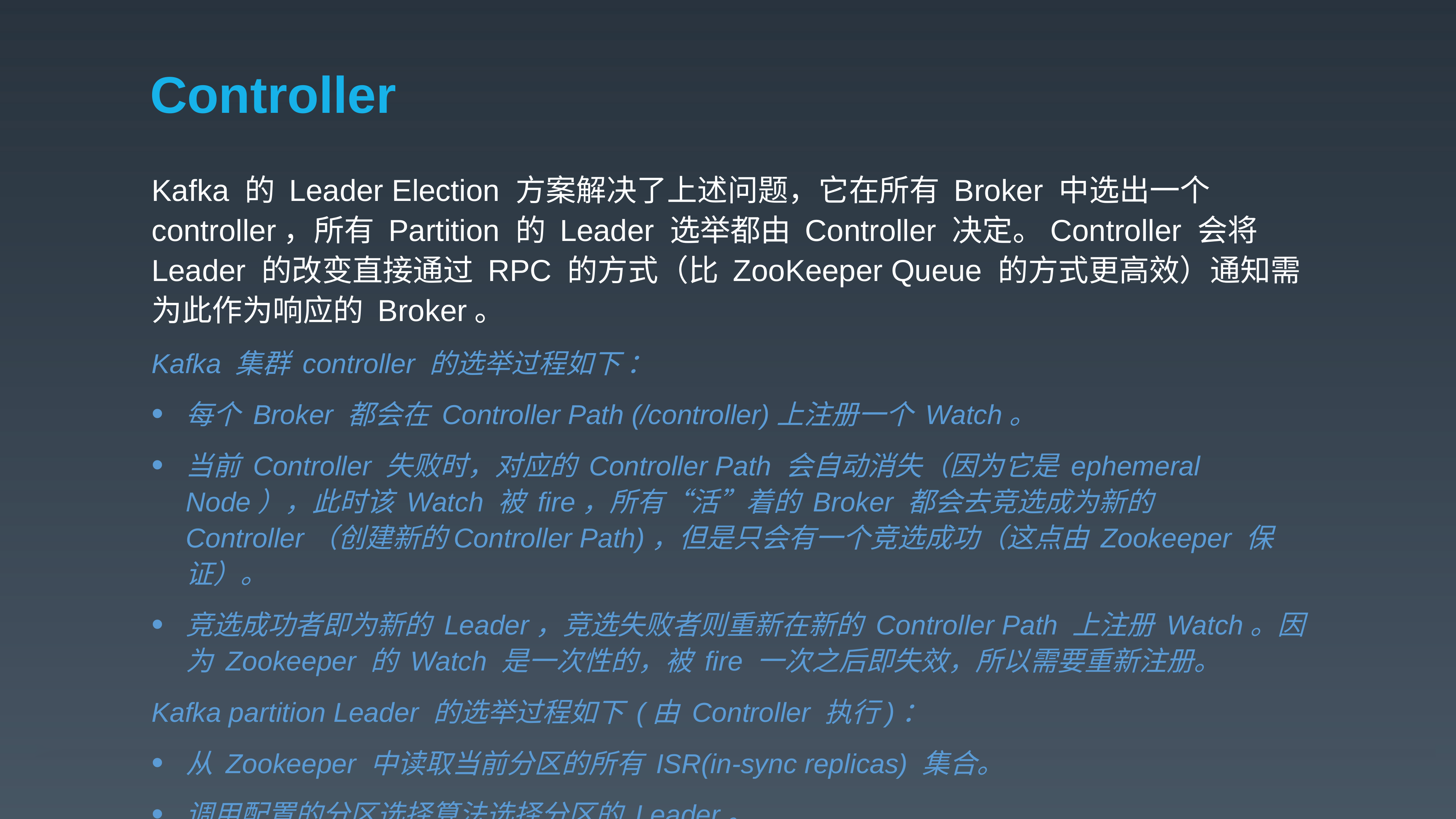

# Controller
Kafka 的 Leader Election 方案解决了上述问题，它在所有 Broker 中选出一个controller，所有 Partition 的 Leader 选举都由 Controller 决定。Controller 会将Leader 的改变直接通过 RPC 的方式（比 ZooKeeper Queue 的方式更高效）通知需为此作为响应的 Broker。
Kafka 集群 controller 的选举过程如下 ：
每个 Broker 都会在 Controller Path (/controller)上注册一个 Watch。
当前 Controller 失败时，对应的 Controller Path 会自动消失（因为它是 ephemeral Node），此时该 Watch 被 fire，所有“活”着的 Broker 都会去竞选成为新的 Controller（创建新的Controller Path)，但是只会有一个竞选成功（这点由 Zookeeper 保证）。
竞选成功者即为新的 Leader，竞选失败者则重新在新的 Controller Path 上注册 Watch。因为 Zookeeper 的 Watch 是一次性的，被 fire 一次之后即失效，所以需要重新注册。
Kafka partition Leader 的选举过程如下 (由 Controller 执行)：
从 Zookeeper 中读取当前分区的所有 ISR(in-sync replicas) 集合。
调用配置的分区选择算法选择分区的 Leader。